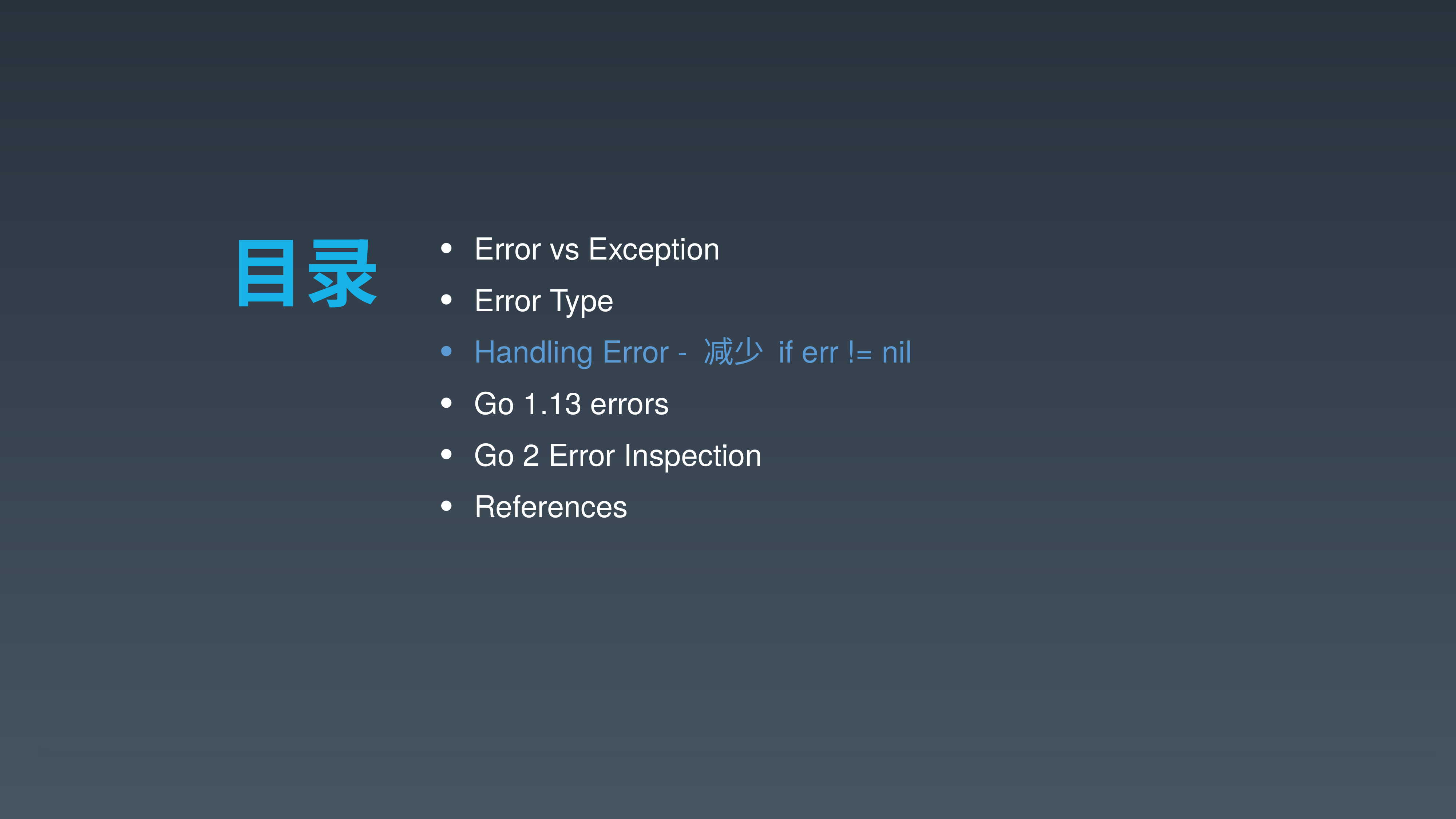

Error vs Exception
Error Type
Handling Error - 减少 if err != nil
Go 1.13 errors
Go 2 Error Inspection
References